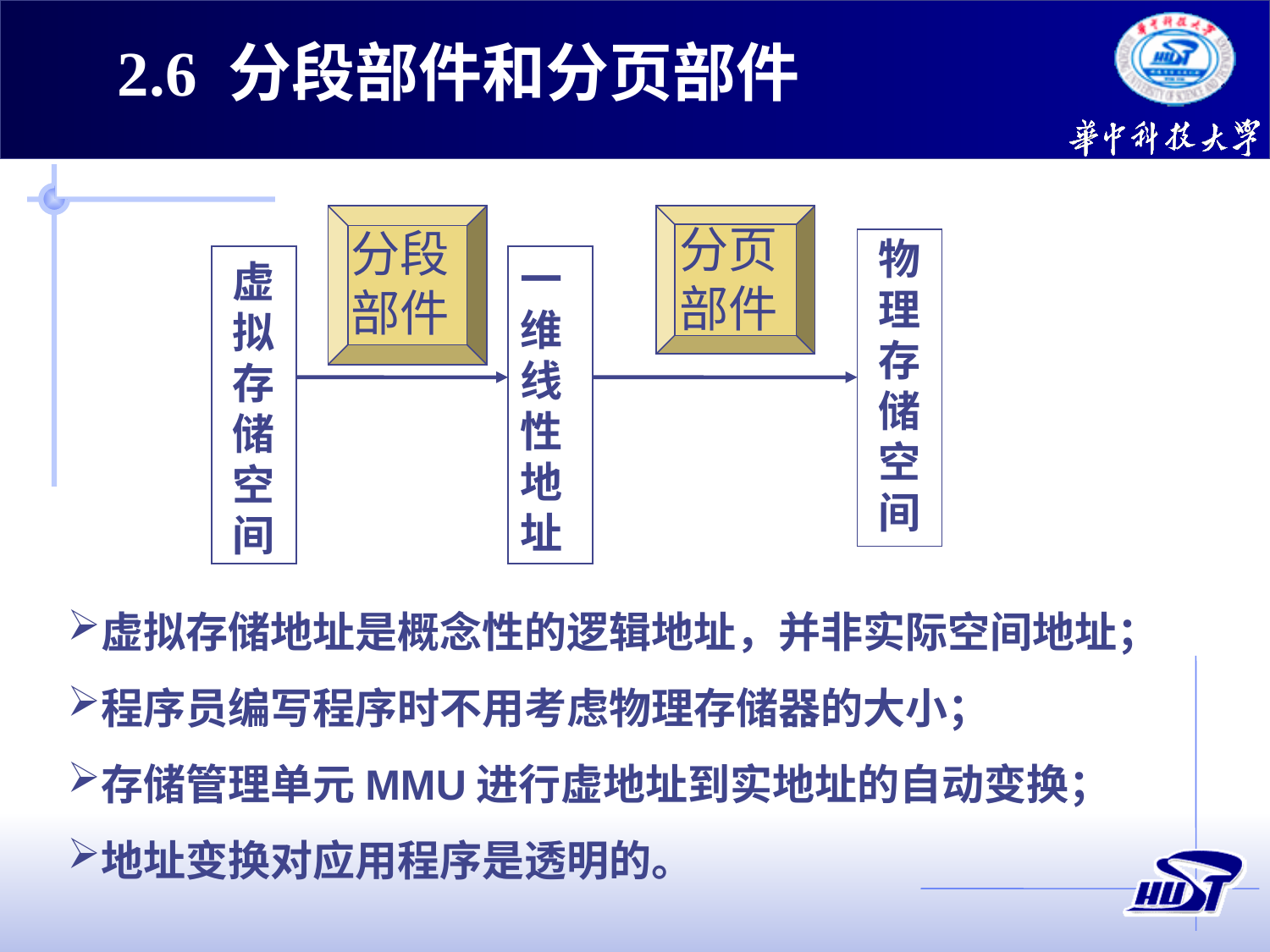

2.6 分段部件和分页部件

分页部件
分段部件
物理存储空间

一维线性地址
虚拟存储空间

虚拟存储地址是概念性的逻辑地址，并非实际空间地址；
程序员编写程序时不用考虑物理存储器的大小；
存储管理单元MMU进行虚地址到实地址的自动变换；
地址变换对应用程序是透明的。